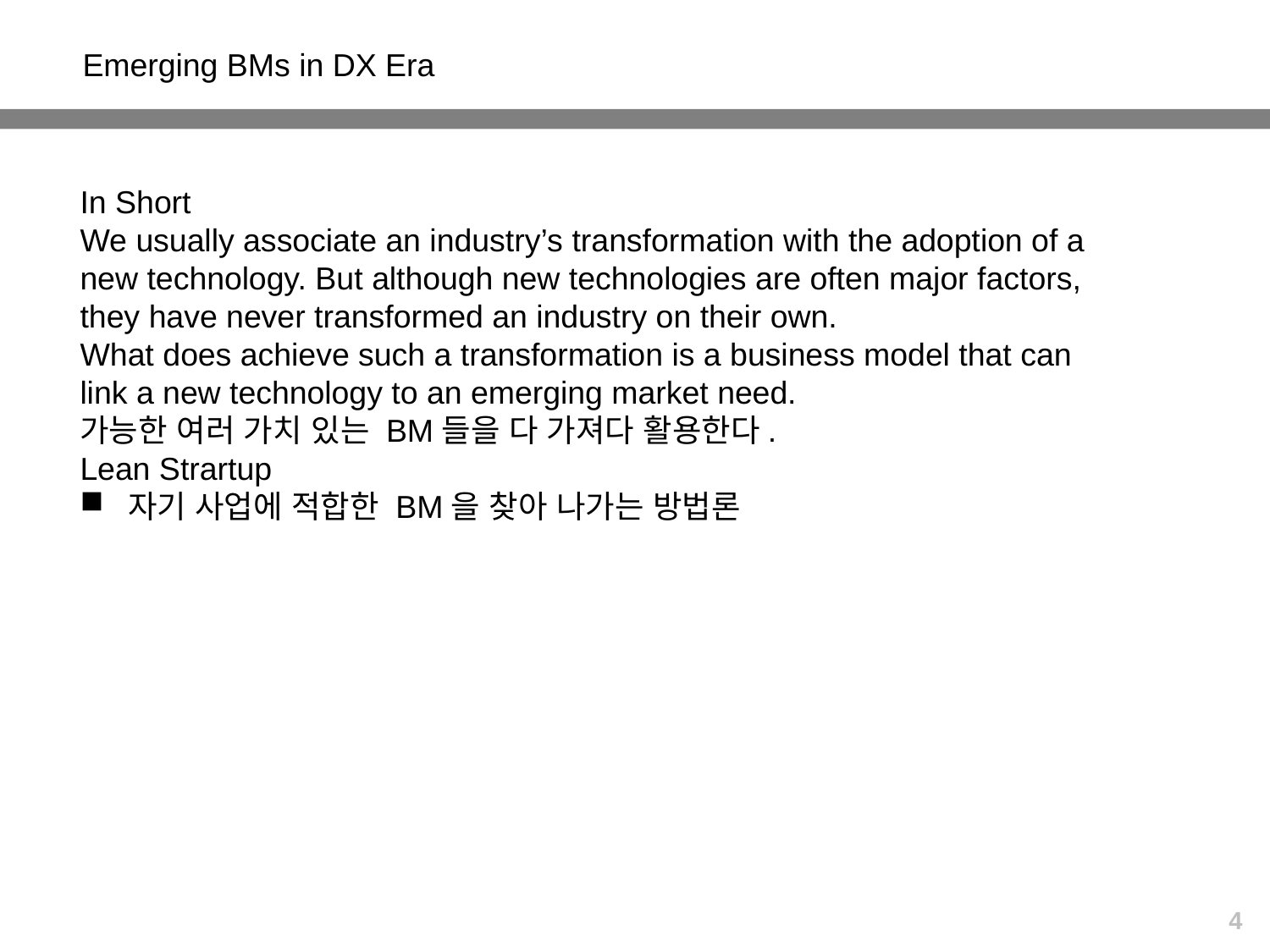

Emerging BMs in DX Era

In Short
We usually associate an industry’s transformation with the adoption of a new technology. But although new technologies are often major factors, they have never transformed an industry on their own.
What does achieve such a transformation is a business model that can link a new technology to an emerging market need.
가능한 여러 가치 있는 BM들을 다 가져다 활용한다.
Lean Strartup
자기 사업에 적합한 BM을 찾아 나가는 방법론
4